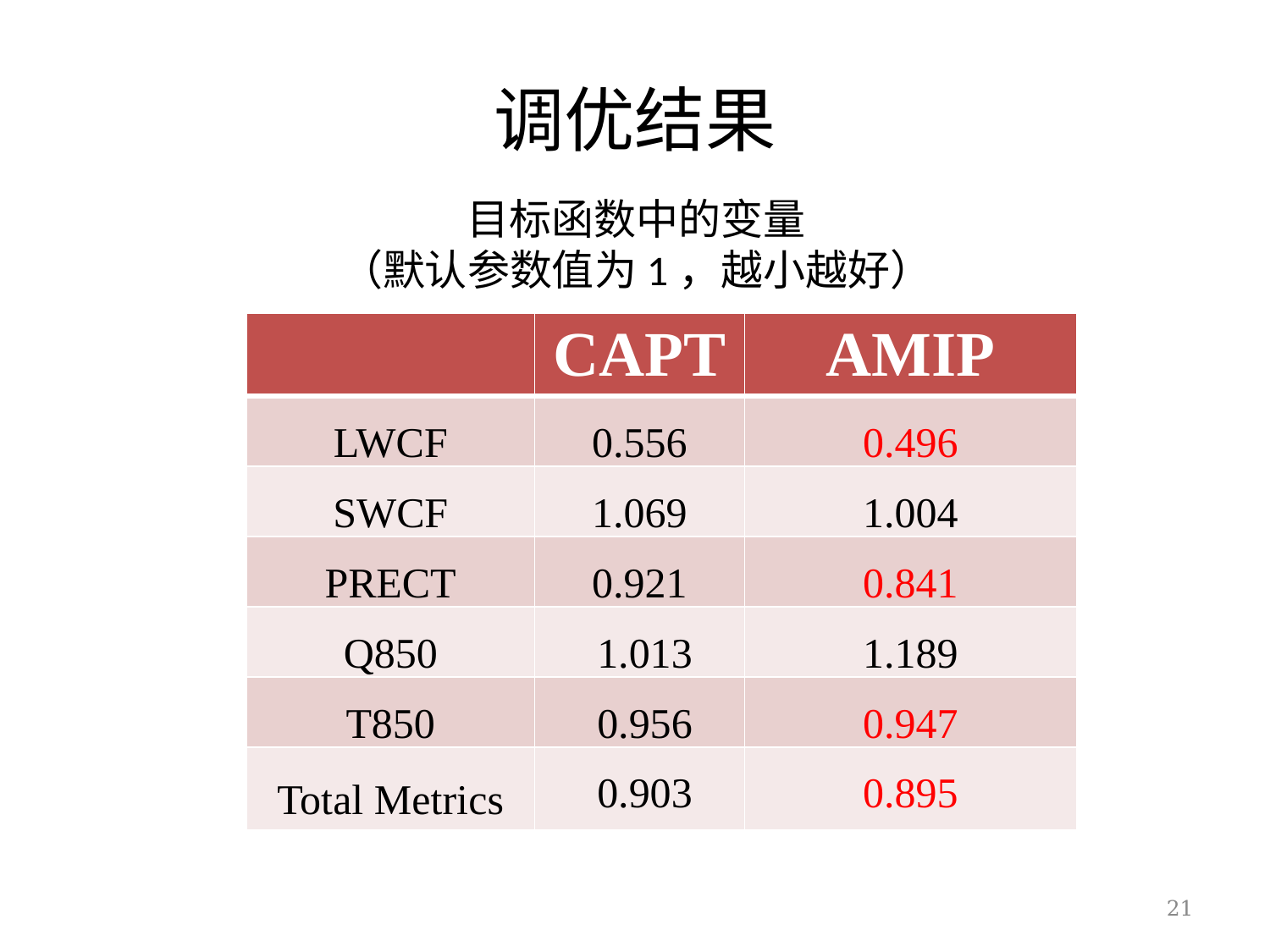

# 调优结果
目标函数中的变量
（默认参数值为1，越小越好）
|  | CAPT | AMIP |
| --- | --- | --- |
| LWCF | 0.556 | 0.496 |
| SWCF | 1.069 | 1.004 |
| PRECT | 0.921 | 0.841 |
| Q850 | 1.013 | 1.189 |
| T850 | 0.956 | 0.947 |
| Total Metrics | 0.903 | 0.895 |
21